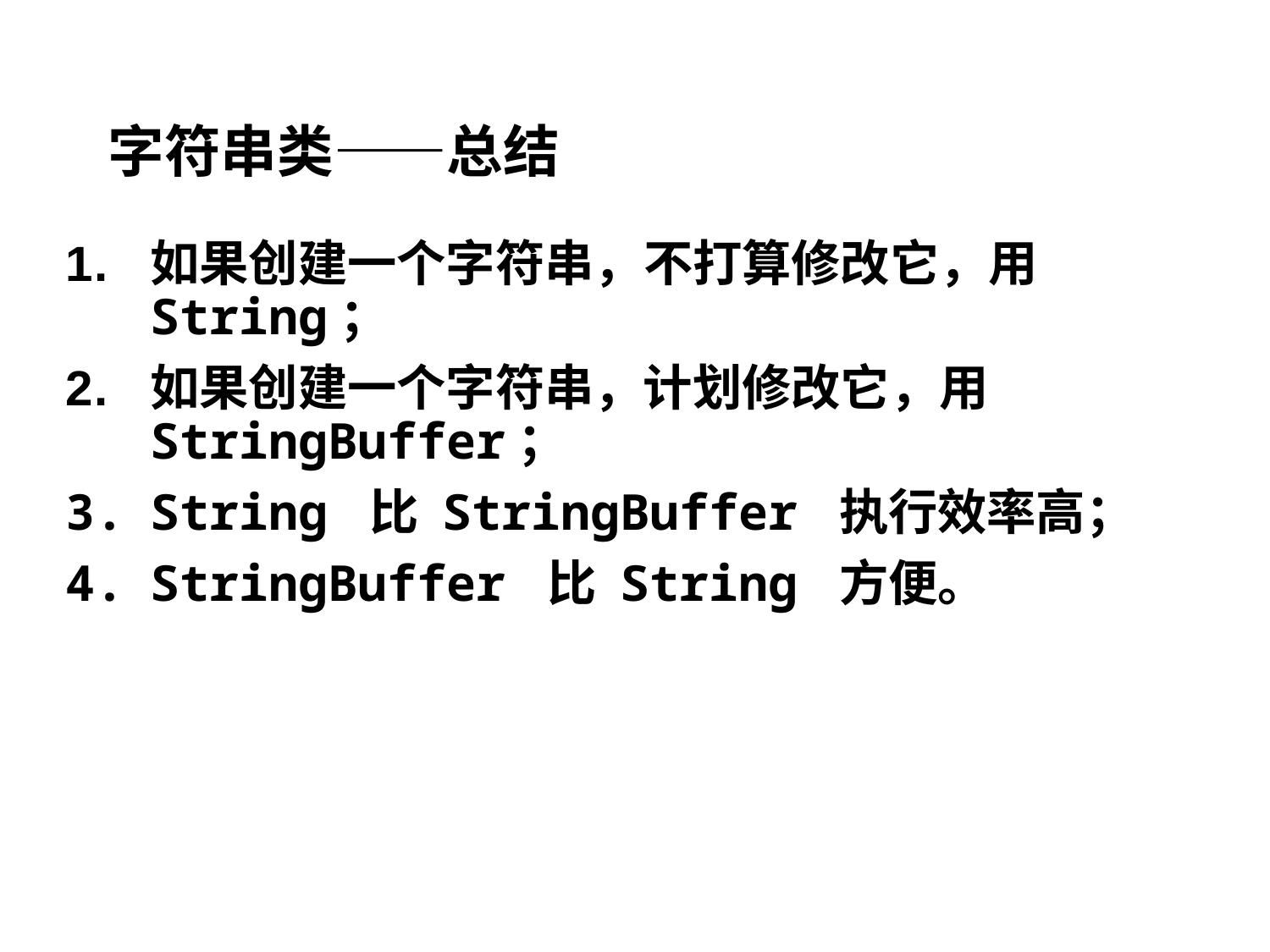

# 字符串类——总结
如果创建一个字符串，不打算修改它，用String；
如果创建一个字符串，计划修改它，用StringBuffer；
String 比 StringBuffer 执行效率高；
StringBuffer 比 String 方便。